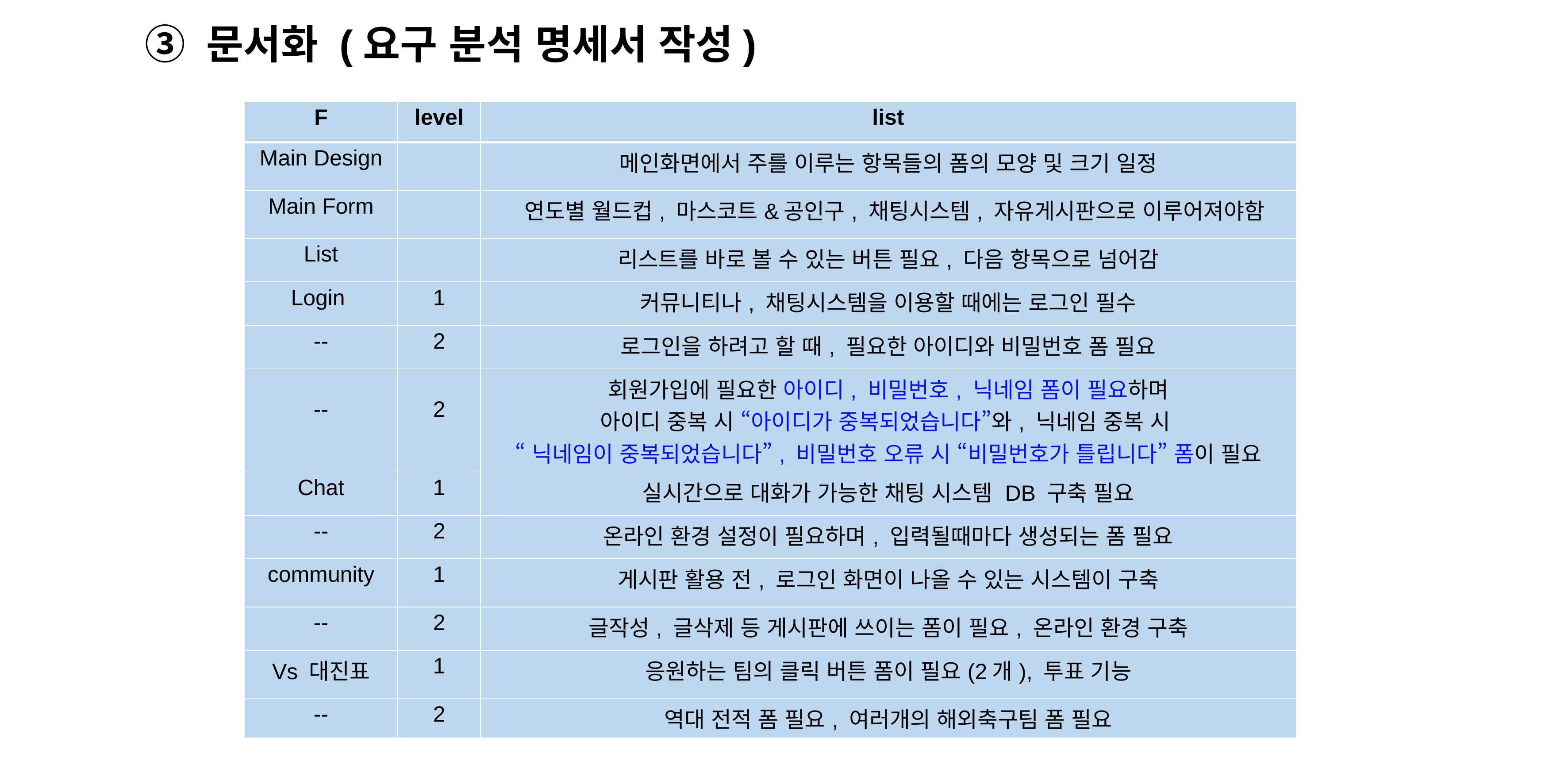

# ③ 문서화 (요구 분석 명세서 작성)
| F | level | list |
| --- | --- | --- |
| Main Design |  | 메인화면에서 주를 이루는 항목들의 폼의 모양 및 크기 일정 |
| Main Form |  | 연도별 월드컵, 마스코트&공인구, 채팅시스템, 자유게시판으로 이루어져야함 |
| List |  | 리스트를 바로 볼 수 있는 버튼 필요, 다음 항목으로 넘어감 |
| Login | 1 | 커뮤니티나, 채팅시스템을 이용할 때에는 로그인 필수 |
| -- | 2 | 로그인을 하려고 할 때, 필요한 아이디와 비밀번호 폼 필요 |
| -- | 2 | 회원가입에 필요한 아이디, 비밀번호, 닉네임 폼이 필요하며 아이디 중복 시 “아이디가 중복되었습니다”와, 닉네임 중복 시 “닉네임이 중복되었습니다”, 비밀번호 오류 시 “비밀번호가 틀립니다” 폼이 필요 |
| Chat | 1 | 실시간으로 대화가 가능한 채팅 시스템 DB 구축 필요 |
| -- | 2 | 온라인 환경 설정이 필요하며, 입력될때마다 생성되는 폼 필요 |
| community | 1 | 게시판 활용 전, 로그인 화면이 나올 수 있는 시스템이 구축 |
| -- | 2 | 글작성, 글삭제 등 게시판에 쓰이는 폼이 필요, 온라인 환경 구축 |
| Vs 대진표 | 1 | 응원하는 팀의 클릭 버튼 폼이 필요(2개), 투표 기능 |
| -- | 2 | 역대 전적 폼 필요, 여러개의 해외축구팀 폼 필요 |